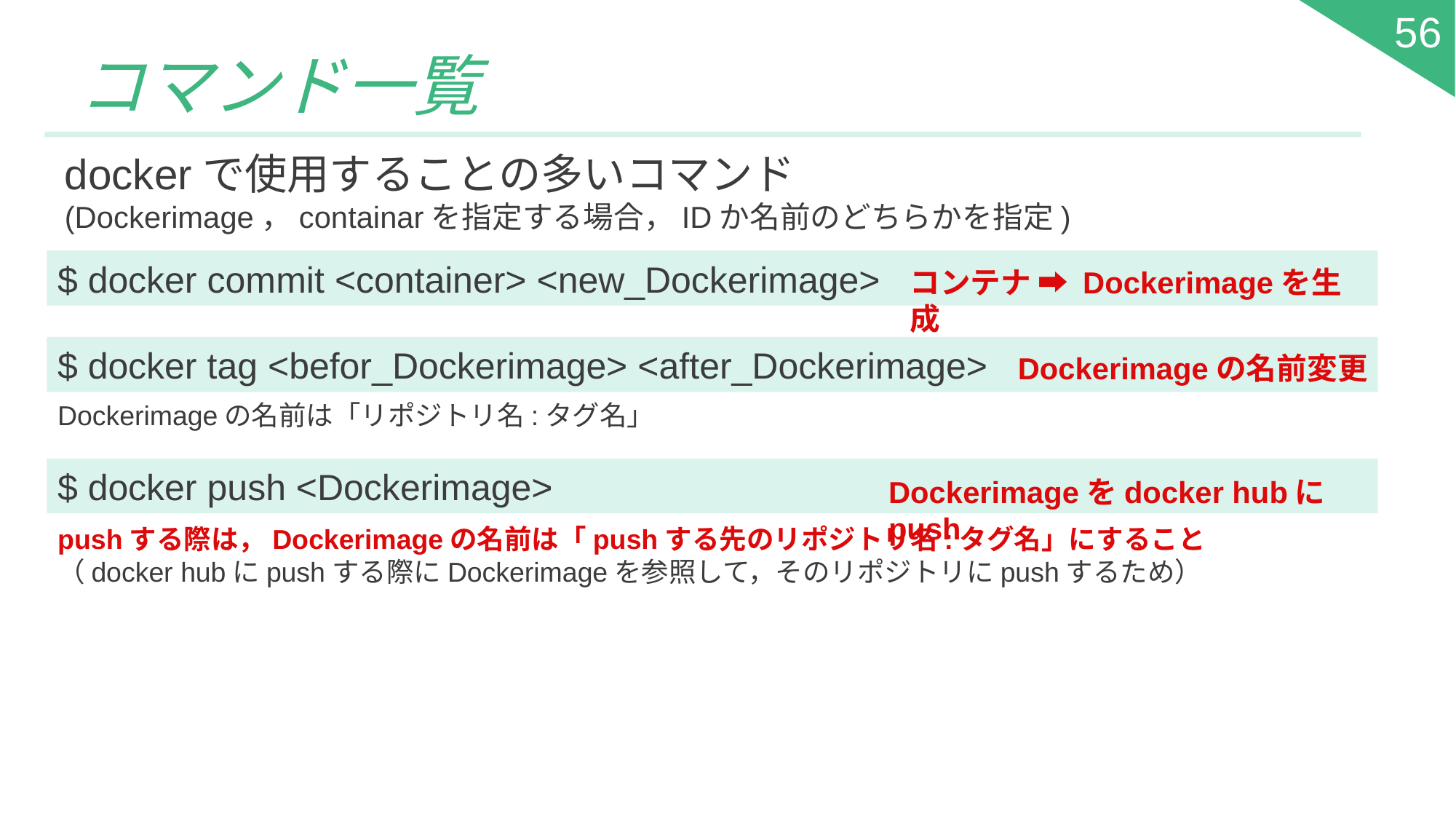

56
# コマンド一覧
dockerで使用することの多いコマンド
(Dockerimage，containarを指定する場合，IDか名前のどちらかを指定)
$ docker commit <container> <new_Dockerimage>
コンテナ ➡ Dockerimageを生成
$ docker tag <befor_Dockerimage> <after_Dockerimage>
Dockerimageの名前変更
Dockerimageの名前は「リポジトリ名:タグ名」
$ docker push <Dockerimage>
Dockerimageをdocker hubにpush
pushする際は，Dockerimageの名前は「pushする先のリポジトリ名:タグ名」にすること
（docker hubにpushする際にDockerimageを参照して，そのリポジトリにpushするため）